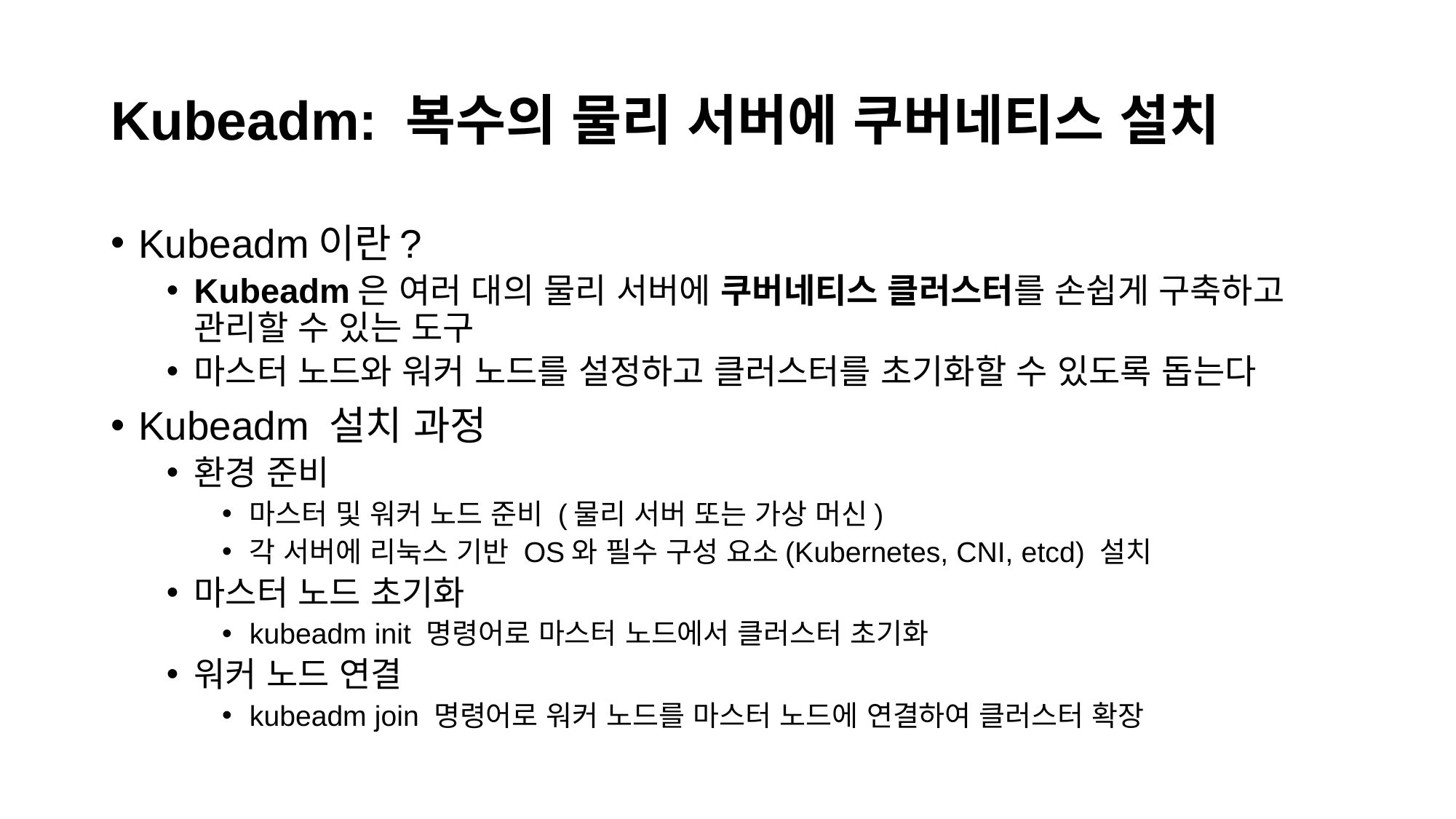

# Kubeadm: 복수의 물리 서버에 쿠버네티스 설치
Kubeadm이란?
Kubeadm은 여러 대의 물리 서버에 쿠버네티스 클러스터를 손쉽게 구축하고 관리할 수 있는 도구
마스터 노드와 워커 노드를 설정하고 클러스터를 초기화할 수 있도록 돕는다
Kubeadm 설치 과정
환경 준비
마스터 및 워커 노드 준비 (물리 서버 또는 가상 머신)
각 서버에 리눅스 기반 OS와 필수 구성 요소(Kubernetes, CNI, etcd) 설치
마스터 노드 초기화
kubeadm init 명령어로 마스터 노드에서 클러스터 초기화
워커 노드 연결
kubeadm join 명령어로 워커 노드를 마스터 노드에 연결하여 클러스터 확장